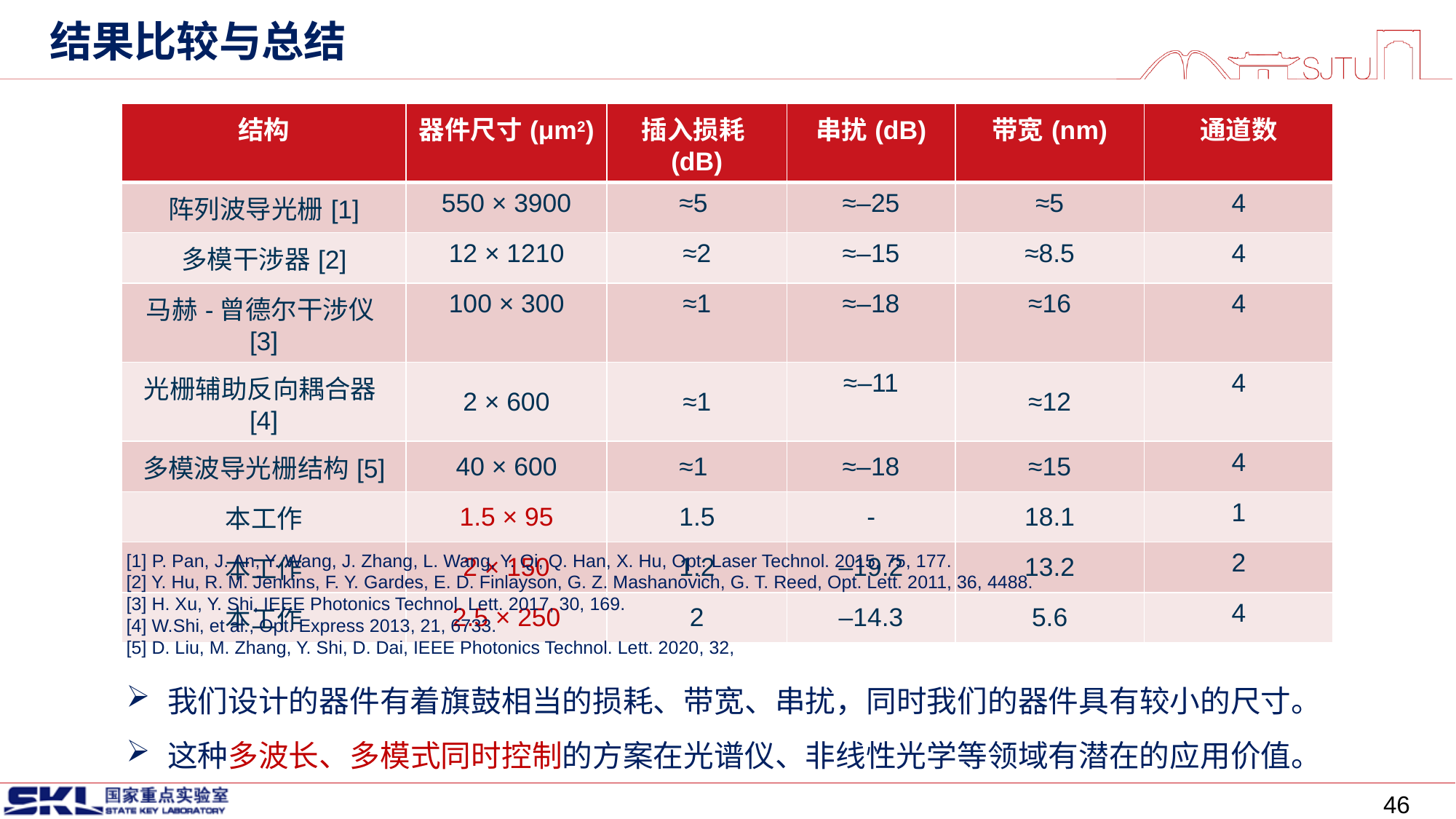

结果比较与总结
| 结构 | 器件尺寸(μm2) | 插入损耗(dB) | 串扰(dB) | 带宽(nm) | 通道数 |
| --- | --- | --- | --- | --- | --- |
| 阵列波导光栅[1] | 550 × 3900 | ≈5 | ≈–25 | ≈5 | 4 |
| 多模干涉器[2] | 12 × 1210 | ≈2 | ≈–15 | ≈8.5 | 4 |
| 马赫-曾德尔干涉仪[3] | 100 × 300 | ≈1 | ≈–18 | ≈16 | 4 |
| 光栅辅助反向耦合器[4] | 2 × 600 | ≈1 | ≈–11 | ≈12 | 4 |
| 多模波导光栅结构[5] | 40 × 600 | ≈1 | ≈–18 | ≈15 | 4 |
| 本工作 | 1.5 × 95 | 1.5 | - | 18.1 | 1 |
| 本工作 | 2 × 150 | 1.2 | –19.2 | 13.2 | 2 |
| 本工作 | 2.5 × 250 | 2 | –14.3 | 5.6 | 4 |
[1] P. Pan, J. An, Y. Wang, J. Zhang, L. Wang, Y. Qi, Q. Han, X. Hu, Opt. Laser Technol. 2015, 75, 177.
[2] Y. Hu, R. M. Jenkins, F. Y. Gardes, E. D. Finlayson, G. Z. Mashanovich, G. T. Reed, Opt. Lett. 2011, 36, 4488.
[3] H. Xu, Y. Shi, IEEE Photonics Technol. Lett. 2017, 30, 169.
[4] W.Shi, et al., Opt. Express 2013, 21, 6733.
[5] D. Liu, M. Zhang, Y. Shi, D. Dai, IEEE Photonics Technol. Lett. 2020, 32,
我们设计的器件有着旗鼓相当的损耗、带宽、串扰，同时我们的器件具有较小的尺寸。
这种多波长、多模式同时控制的方案在光谱仪、非线性光学等领域有潜在的应用价值。